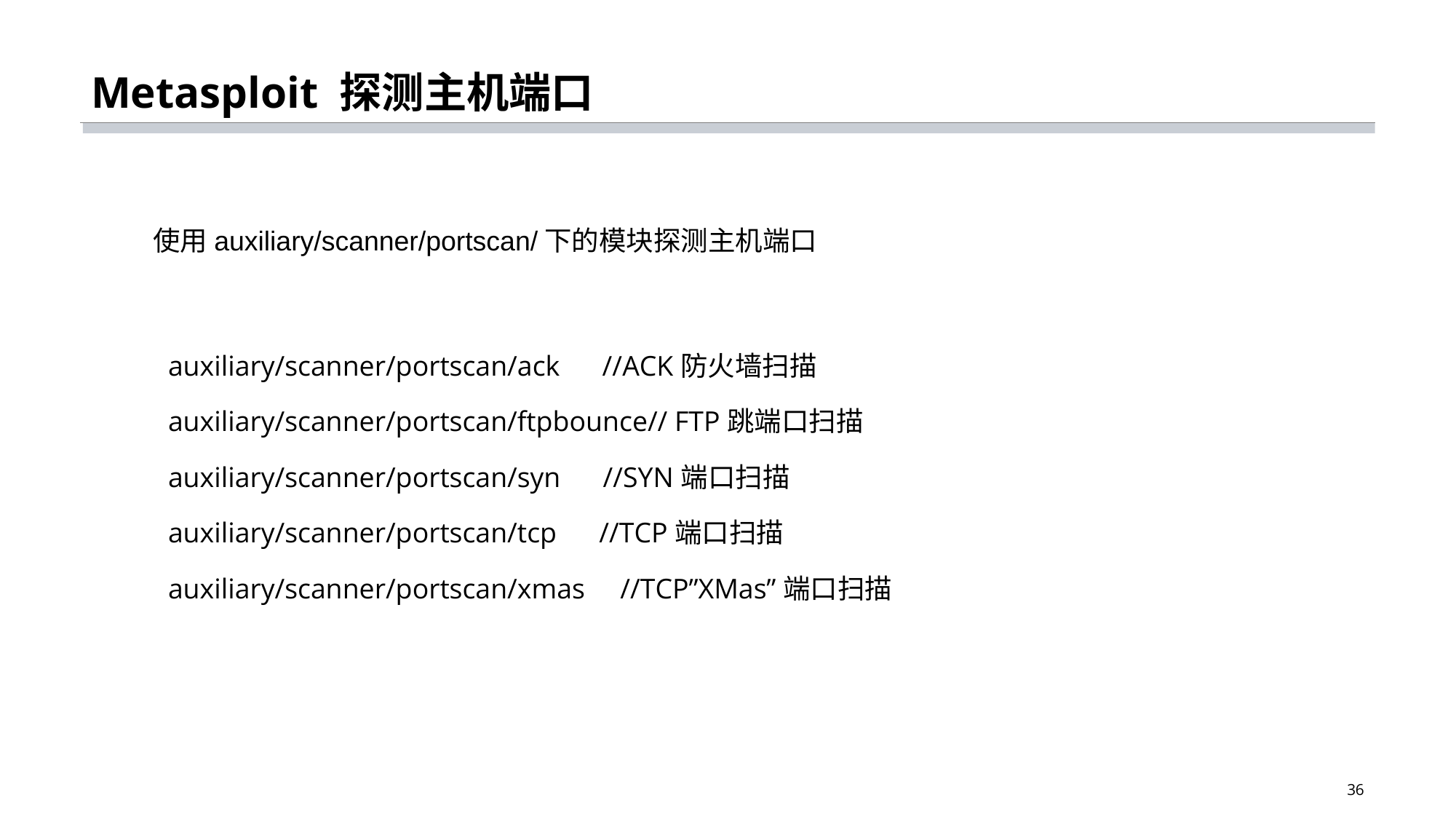

# Metasploit 探测主机端口
使用auxiliary/scanner/portscan/下的模块探测主机端口
auxiliary/scanner/portscan/ack      //ACK防火墙扫描
auxiliary/scanner/portscan/ftpbounce// FTP跳端口扫描
auxiliary/scanner/portscan/syn      //SYN端口扫描
auxiliary/scanner/portscan/tcp      //TCP端口扫描
auxiliary/scanner/portscan/xmas     //TCP”XMas”端口扫描
36